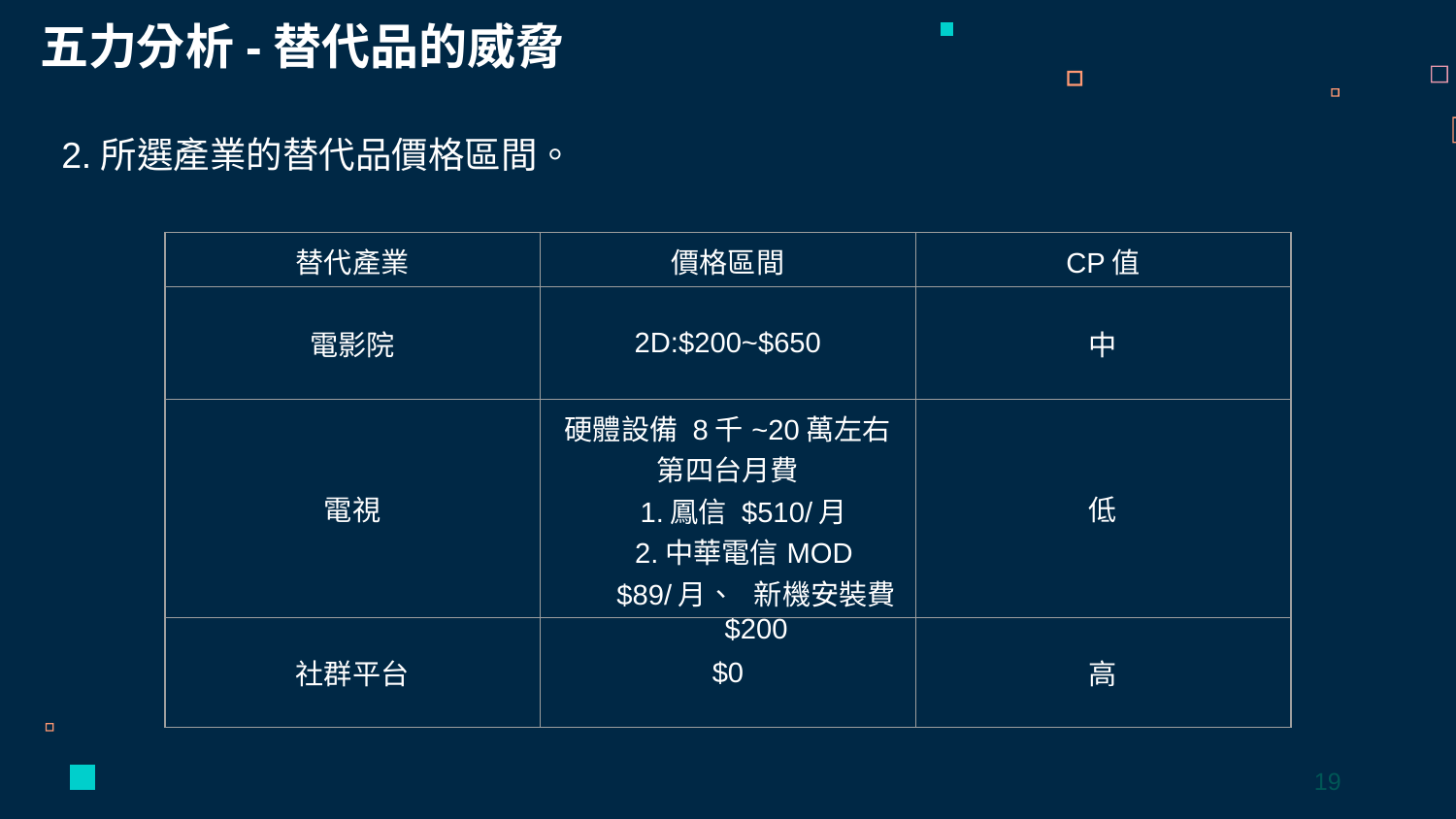

五力分析-替代品的威脅
2.所選產業的替代品價格區間。

| 替代產業 | 價格區間 | CP值 |
| --- | --- | --- |
| 電影院 | 2D:$200~$650 | 中 |
| 電視 | 硬體設備 8千~20萬左右 第四台月費 1.鳳信 $510/月 2.中華電信MOD $89/月、 新機安裝費 $200 | 低 |
| 社群平台 | $0 | 高 |
19